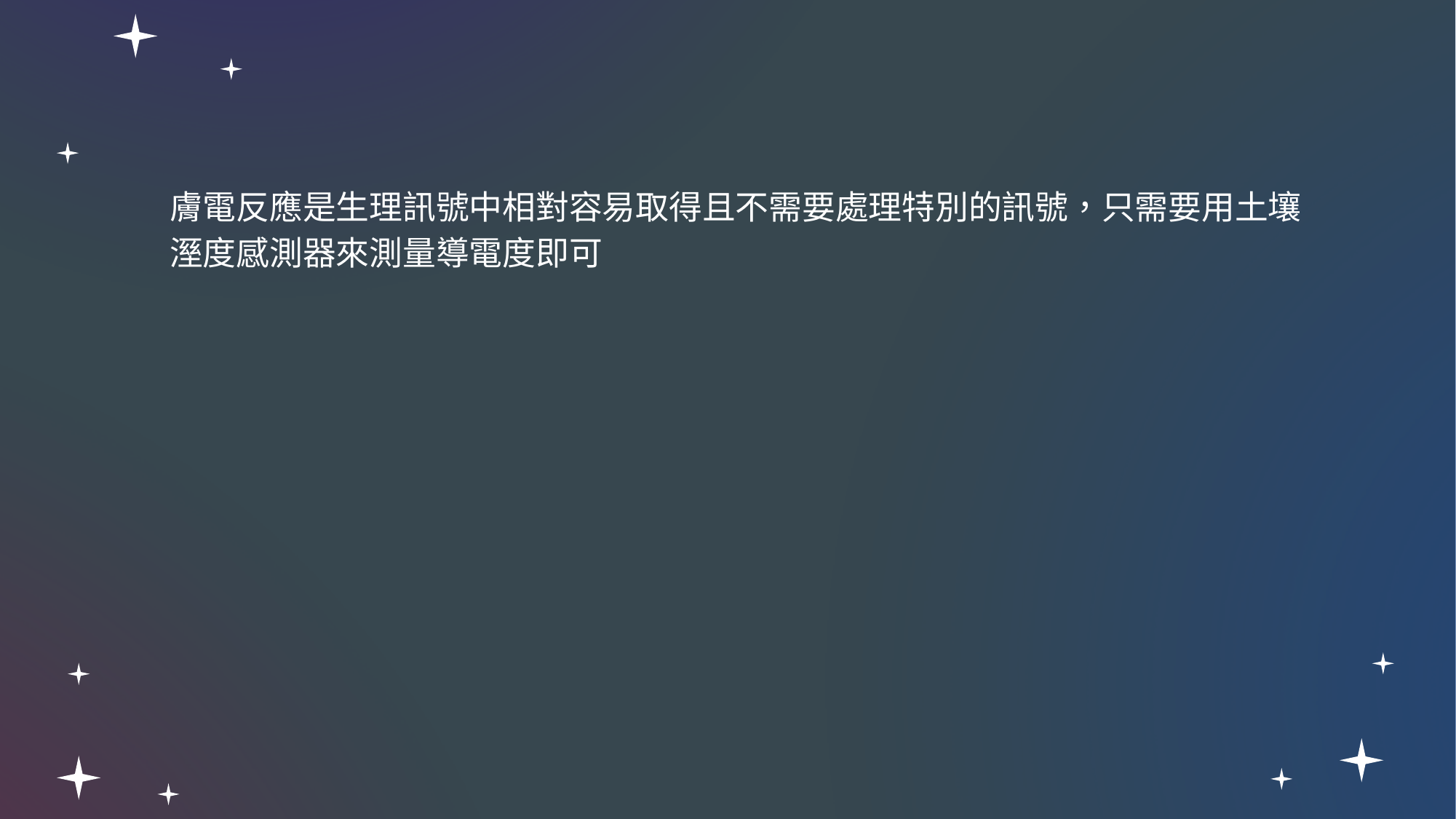

膚電反應是生理訊號中相對容易取得且不需要處理特別的訊號，只需要用土壤溼度感測器來測量導電度即可